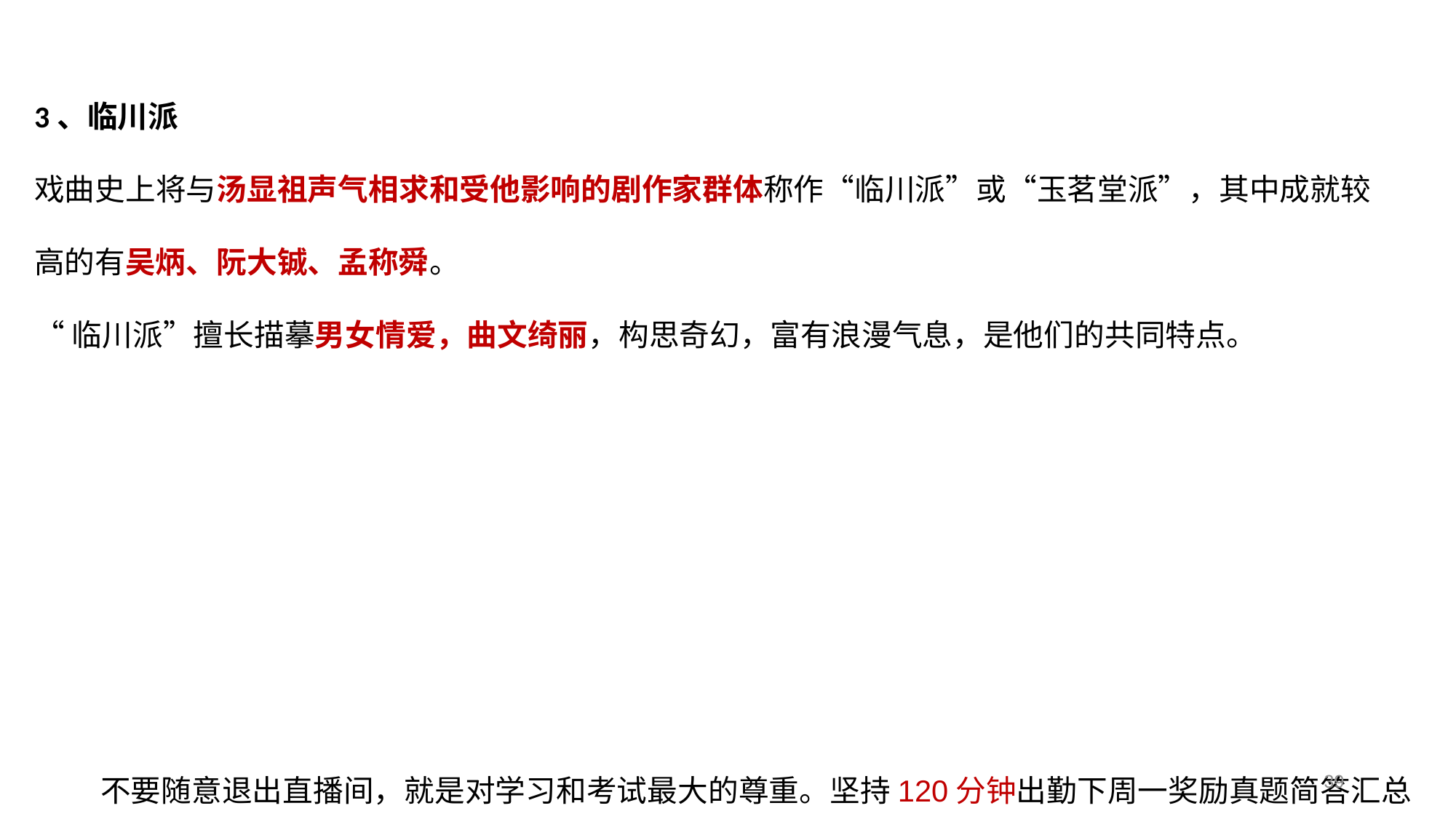

3、临川派
戏曲史上将与汤显祖声气相求和受他影响的剧作家群体称作“临川派”或“玉茗堂派”，其中成就较高的有吴炳、阮大铖、孟称舜。
“临川派”擅长描摹男女情爱，曲文绮丽，构思奇幻，富有浪漫气息，是他们的共同特点。
39